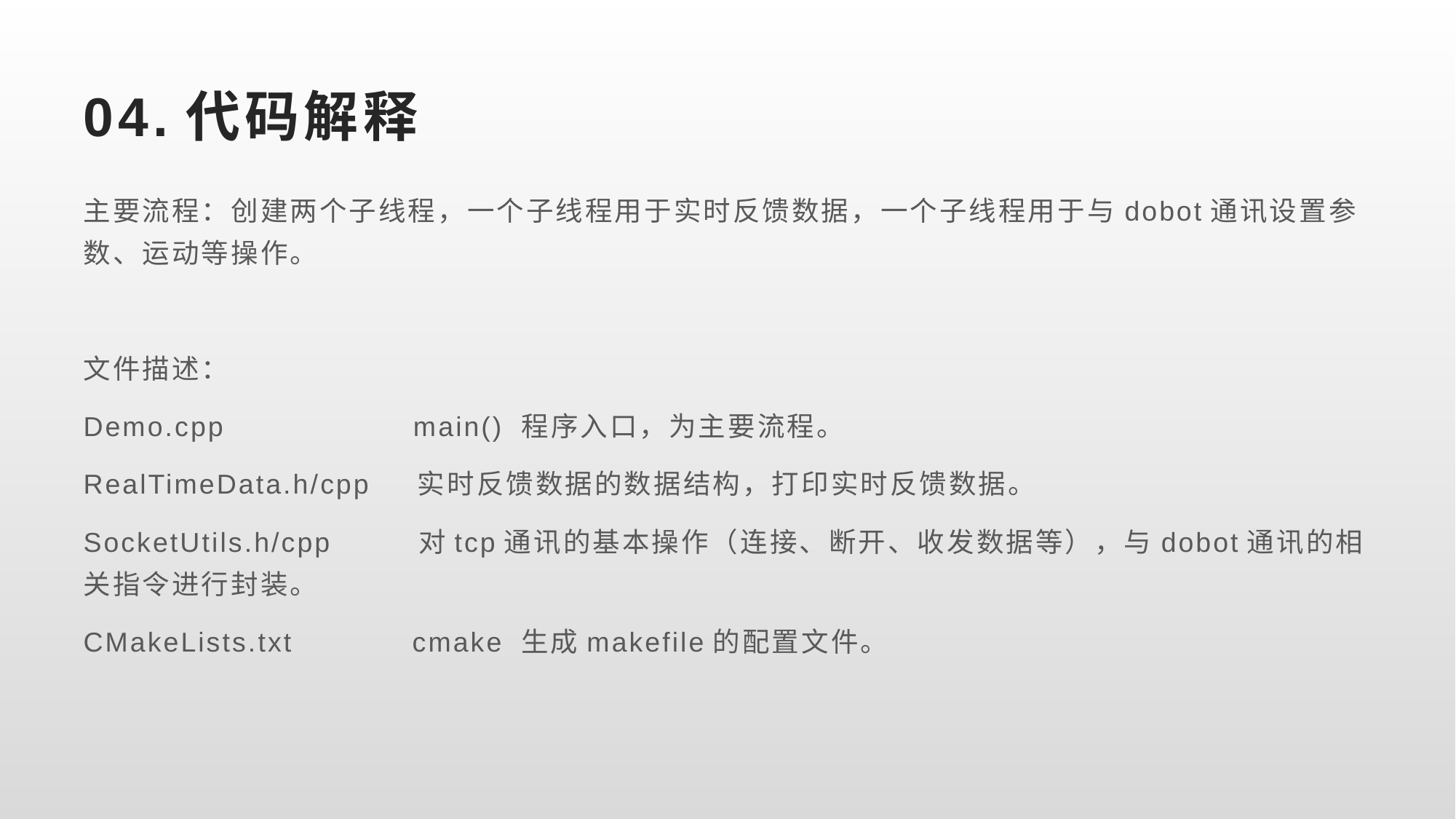

# 04.代码解释
主要流程：创建两个子线程，一个子线程用于实时反馈数据，一个子线程用于与dobot通讯设置参数、运动等操作。

文件描述：
Demo.cpp                   main() 程序入口，为主要流程。
RealTimeData.h/cpp    实时反馈数据的数据结构，打印实时反馈数据。
SocketUtils.h/cpp        对tcp通讯的基本操作（连接、断开、收发数据等），与dobot通讯的相关指令进行封装。
CMakeLists.txt            cmake 生成makefile的配置文件。